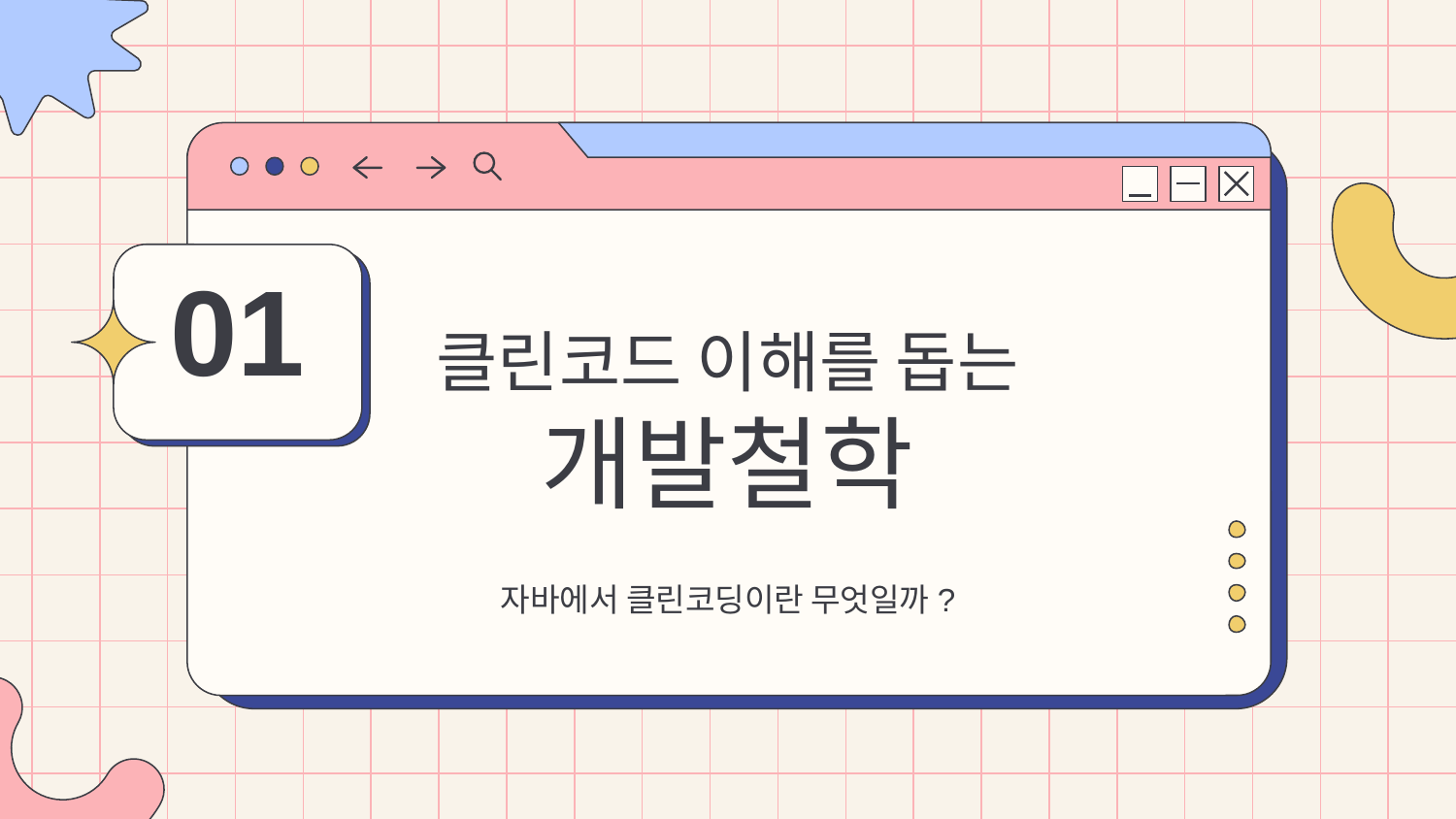

01
# 클린코드 이해를 돕는 개발철학

자바에서 클린코딩이란 무엇일까?